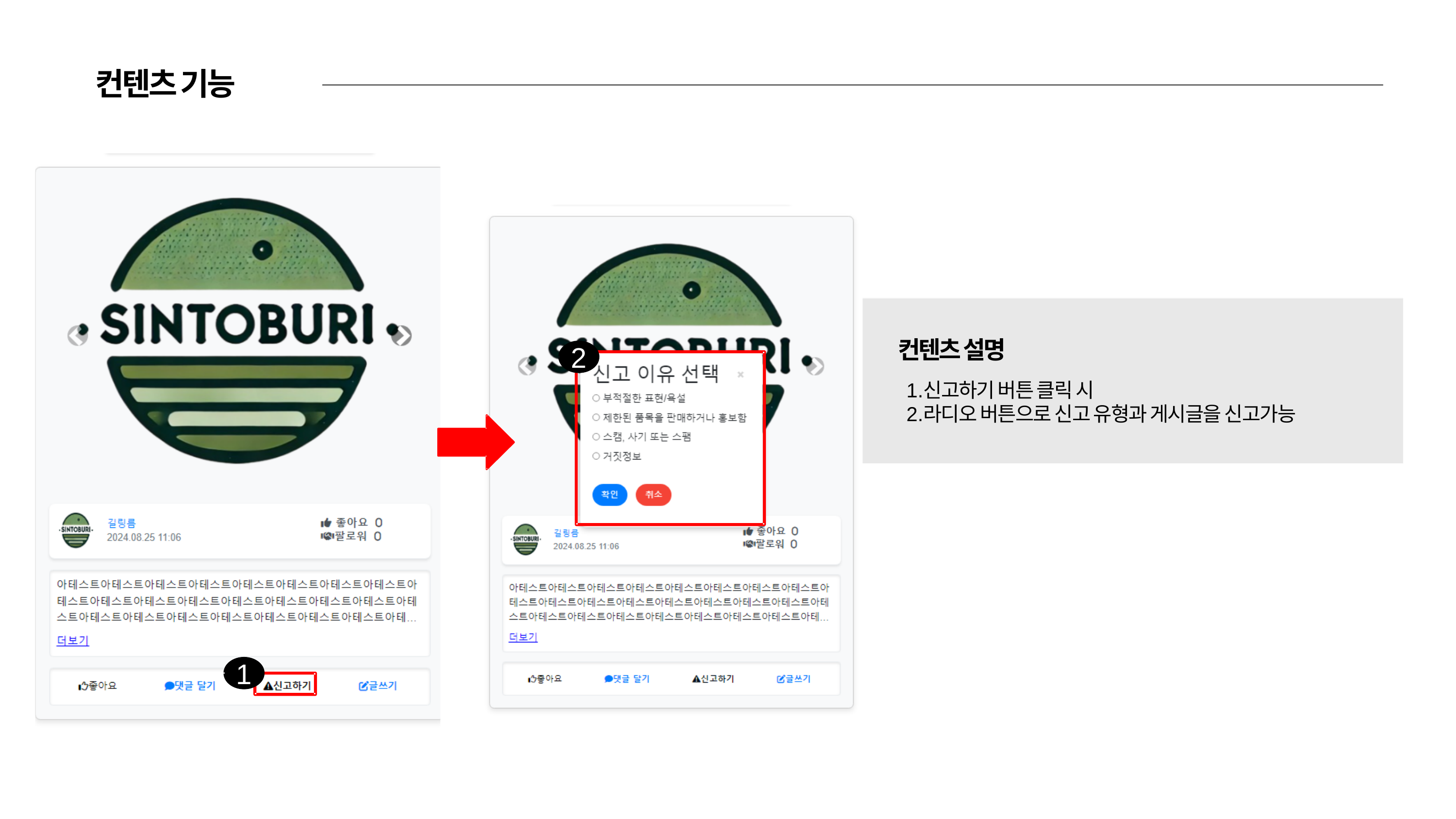

컨텐츠 기능

컨텐츠 설명

2

신고하기 버튼 클릭 시
라디오 버튼으로 신고 유형과 게시글을 신고가능

1